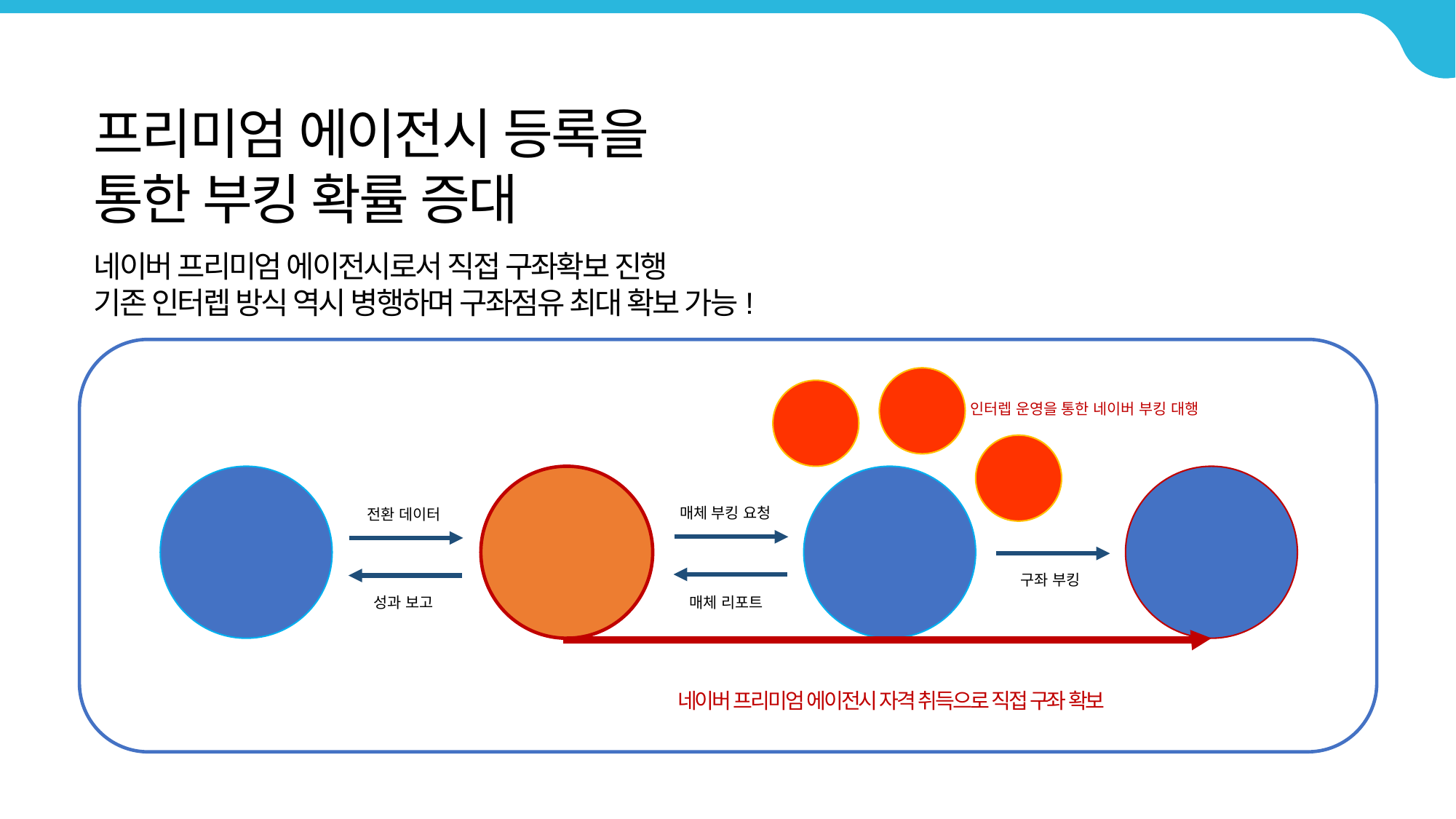

프리미엄 에이전시 등록을
통한 부킹 확률 증대
네이버 프리미엄 에이전시로서 직접 구좌확보 진행
기존 인터렙 방식 역시 병행하며 구좌점유 최대 확보 가능!

인터렙 운영을 통한 네이버 부킹 대행
미디어렙
미디어렙

미디어렙
광고주

미디어렙
네이버
매체 부킹 요청
전환 데이터
메큐라이크
구좌 부킹
매체 리포트
성과 보고
네이버 프리미엄 에이전시 자격 취득으로 직접 구좌 확보